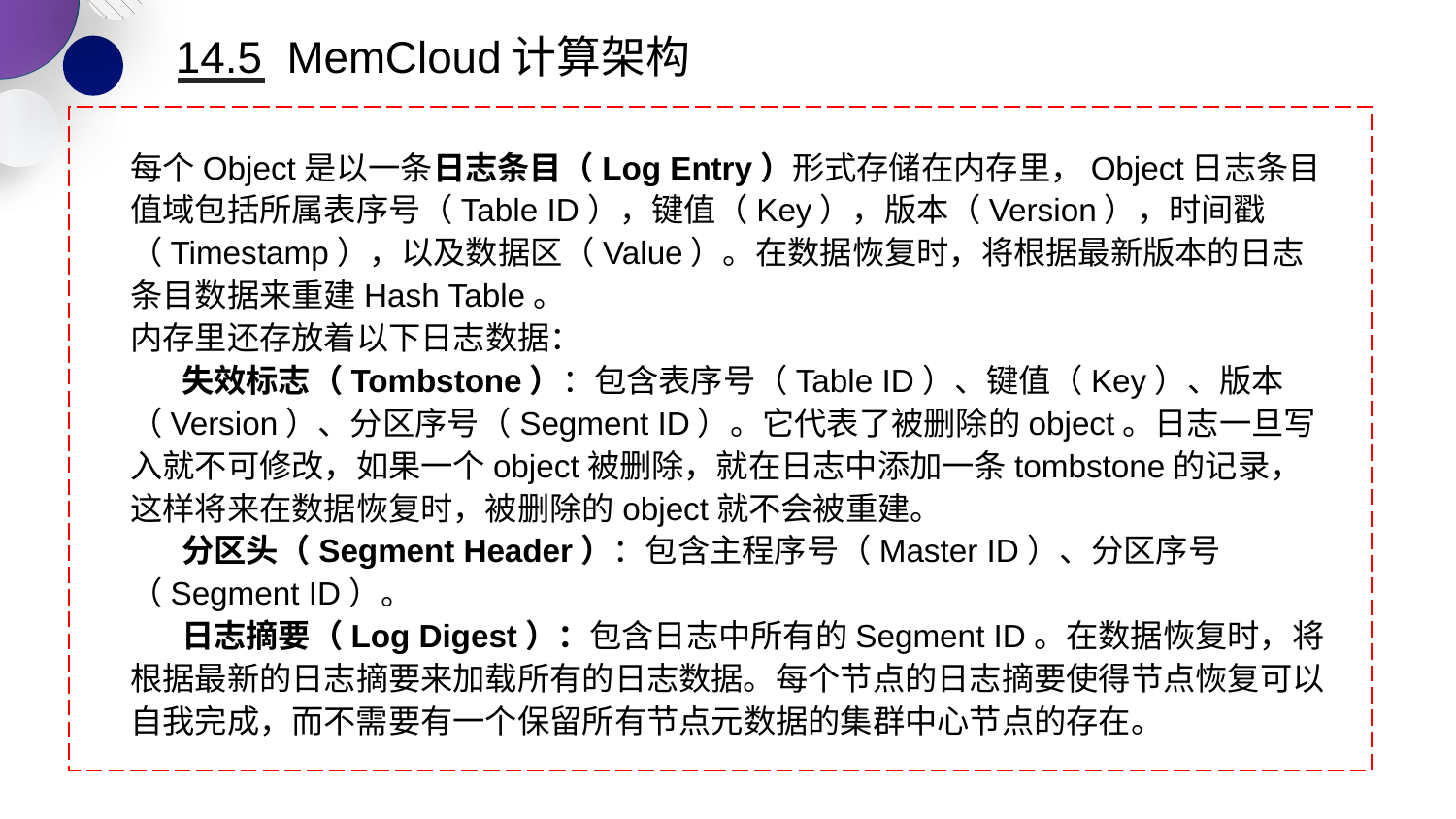

14.5  MemCloud计算架构

每个Object是以一条日志条目（Log Entry）形式存储在内存里，Object日志条目值域包括所属表序号（Table ID），键值（Key），版本（Version），时间戳（Timestamp），以及数据区（Value）。在数据恢复时，将根据最新版本的日志条目数据来重建Hash Table。
内存里还存放着以下日志数据：
      失效标志（Tombstone）：包含表序号（Table ID）、键值（Key）、版本（Version）、分区序号（Segment ID）。它代表了被删除的object。日志一旦写入就不可修改，如果一个object被删除，就在日志中添加一条tombstone的记录，这样将来在数据恢复时，被删除的object就不会被重建。
      分区头（Segment Header）：包含主程序号（Master ID）、分区序号（Segment ID）。
      日志摘要（Log Digest）：包含日志中所有的Segment ID。在数据恢复时，将根据最新的日志摘要来加载所有的日志数据。每个节点的日志摘要使得节点恢复可以自我完成，而不需要有一个保留所有节点元数据的集群中心节点的存在。